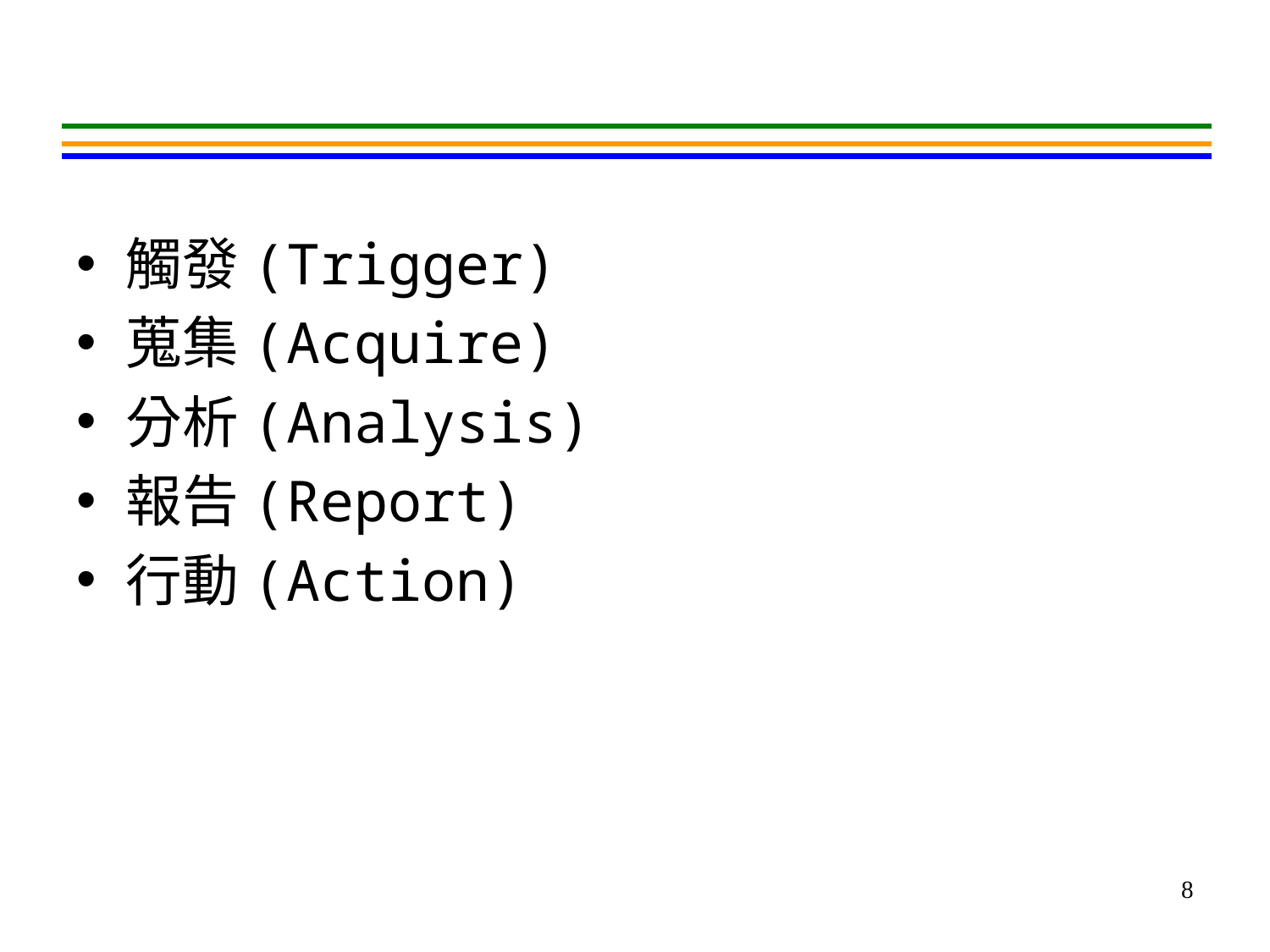

#
觸發(Trigger)
蒐集(Acquire)
分析(Analysis)
報告(Report)
行動(Action)
8